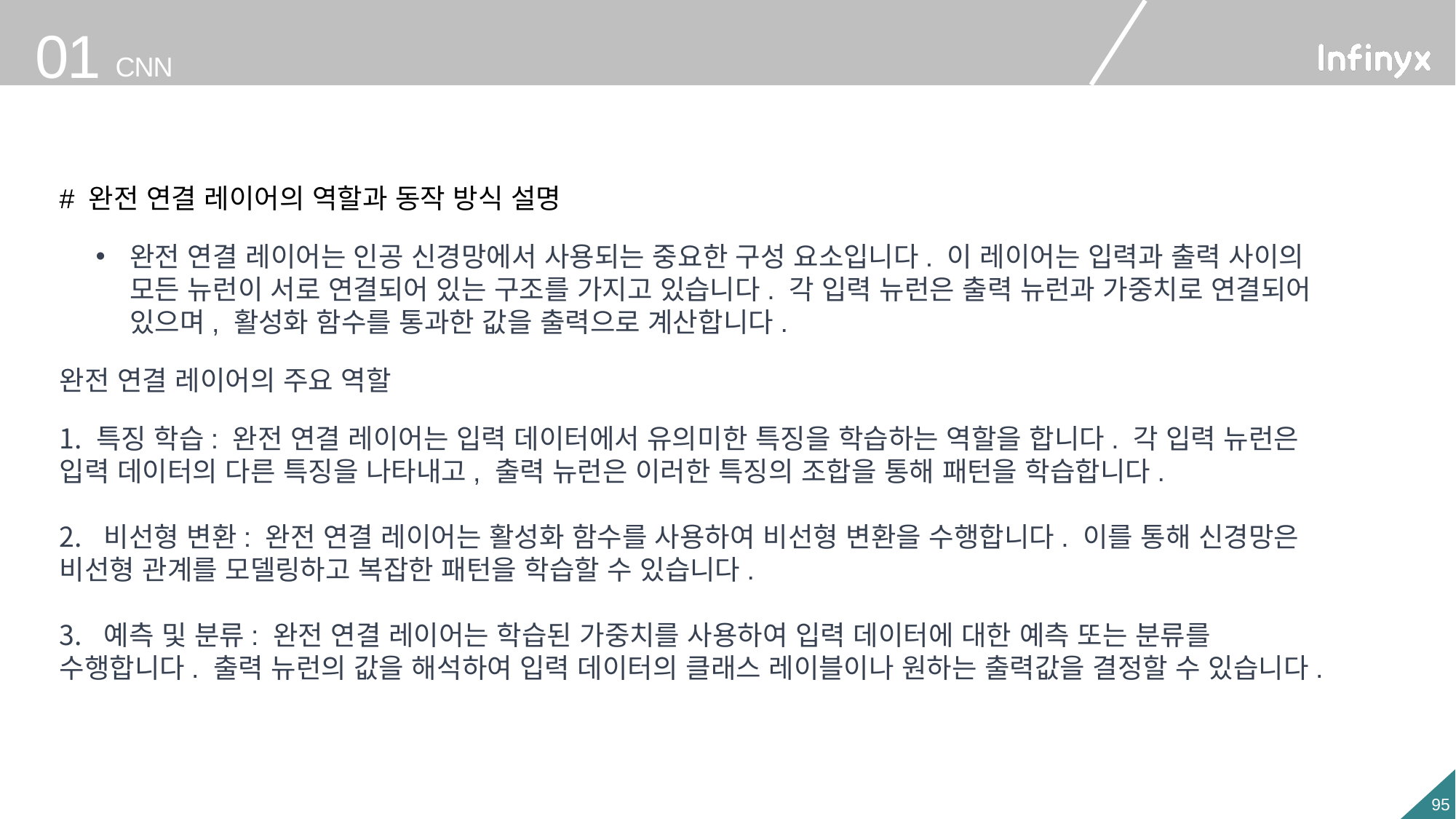

# 완전 연결 레이어의 역할과 동작 방식 설명
완전 연결 레이어는 인공 신경망에서 사용되는 중요한 구성 요소입니다. 이 레이어는 입력과 출력 사이의 모든 뉴런이 서로 연결되어 있는 구조를 가지고 있습니다. 각 입력 뉴런은 출력 뉴런과 가중치로 연결되어 있으며, 활성화 함수를 통과한 값을 출력으로 계산합니다.
완전 연결 레이어의 주요 역할
 특징 학습: 완전 연결 레이어는 입력 데이터에서 유의미한 특징을 학습하는 역할을 합니다. 각 입력 뉴런은 입력 데이터의 다른 특징을 나타내고, 출력 뉴런은 이러한 특징의 조합을 통해 패턴을 학습합니다.

  비선형 변환: 완전 연결 레이어는 활성화 함수를 사용하여 비선형 변환을 수행합니다. 이를 통해 신경망은 비선형 관계를 모델링하고 복잡한 패턴을 학습할 수 있습니다.

  예측 및 분류: 완전 연결 레이어는 학습된 가중치를 사용하여 입력 데이터에 대한 예측 또는 분류를 수행합니다. 출력 뉴런의 값을 해석하여 입력 데이터의 클래스 레이블이나 원하는 출력값을 결정할 수 있습니다.